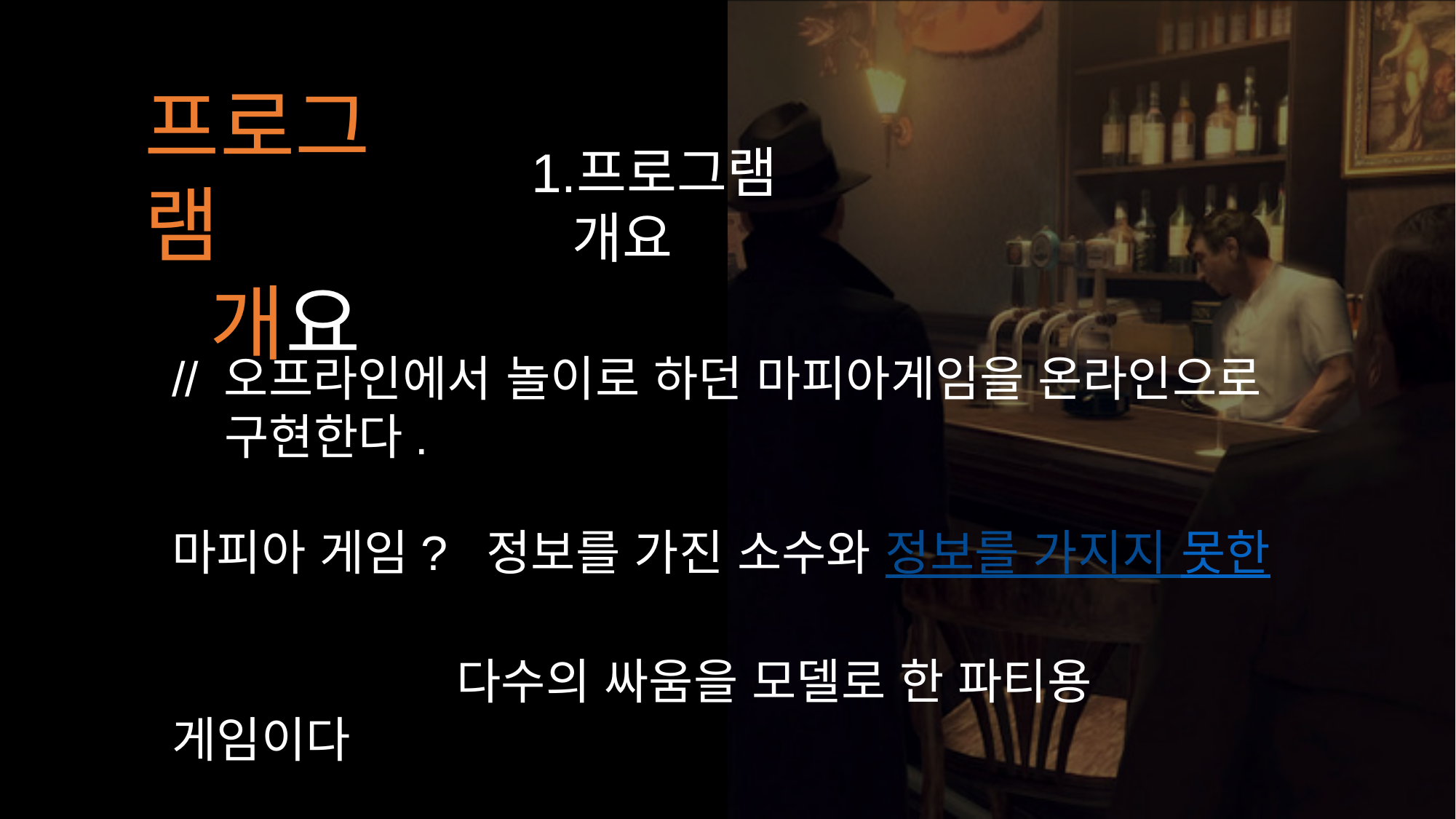

프로그램
  개요
프로그램 개요
// 오프라인에서 놀이로 하던 마피아게임을 온라인으로
   구현한다.

마피아 게임?  정보를 가진 소수와 정보를 가지지 못한
		    다수의 싸움을 모델로 한 파티용 게임이다